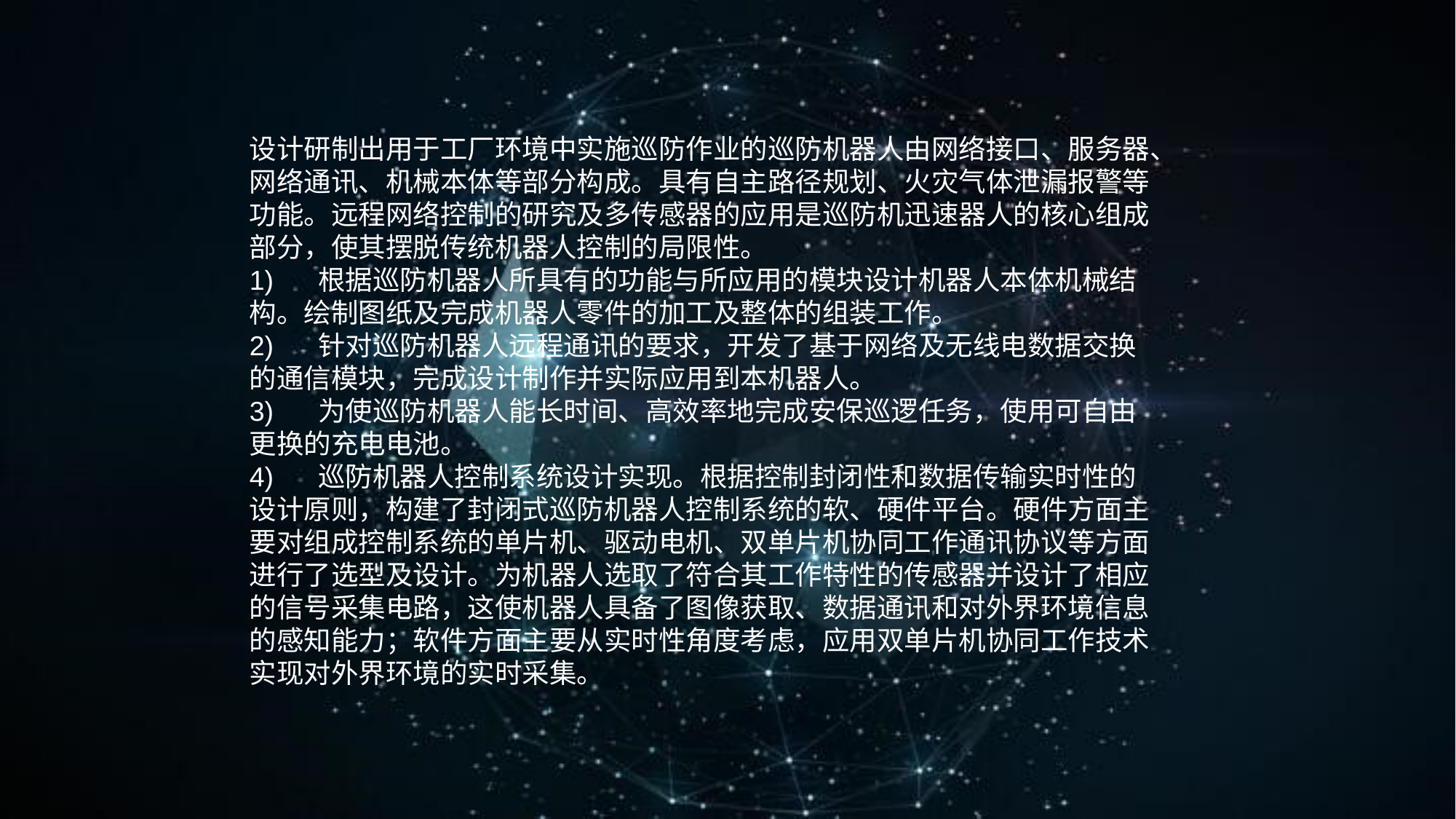

设计研制出用于工厂环境中实施巡防作业的巡防机器人由网络接口、服务器、网络通讯、机械本体等部分构成。具有自主路径规划、火灾气体泄漏报警等功能。远程网络控制的研究及多传感器的应用是巡防机迅速器人的核心组成部分，使其摆脱传统机器人控制的局限性。
1)     根据巡防机器人所具有的功能与所应用的模块设计机器人本体机械结构。绘制图纸及完成机器人零件的加工及整体的组装工作。
2)     针对巡防机器人远程通讯的要求，开发了基于网络及无线电数据交换的通信模块，完成设计制作并实际应用到本机器人。
3)     为使巡防机器人能长时间、高效率地完成安保巡逻任务，使用可自由更换的充电电池。
4)     巡防机器人控制系统设计实现。根据控制封闭性和数据传输实时性的设计原则，构建了封闭式巡防机器人控制系统的软、硬件平台。硬件方面主要对组成控制系统的单片机、驱动电机、双单片机协同工作通讯协议等方面进行了选型及设计。为机器人选取了符合其工作特性的传感器并设计了相应的信号采集电路，这使机器人具备了图像获取、数据通讯和对外界环境信息的感知能力；软件方面主要从实时性角度考虑，应用双单片机协同工作技术实现对外界环境的实时采集。